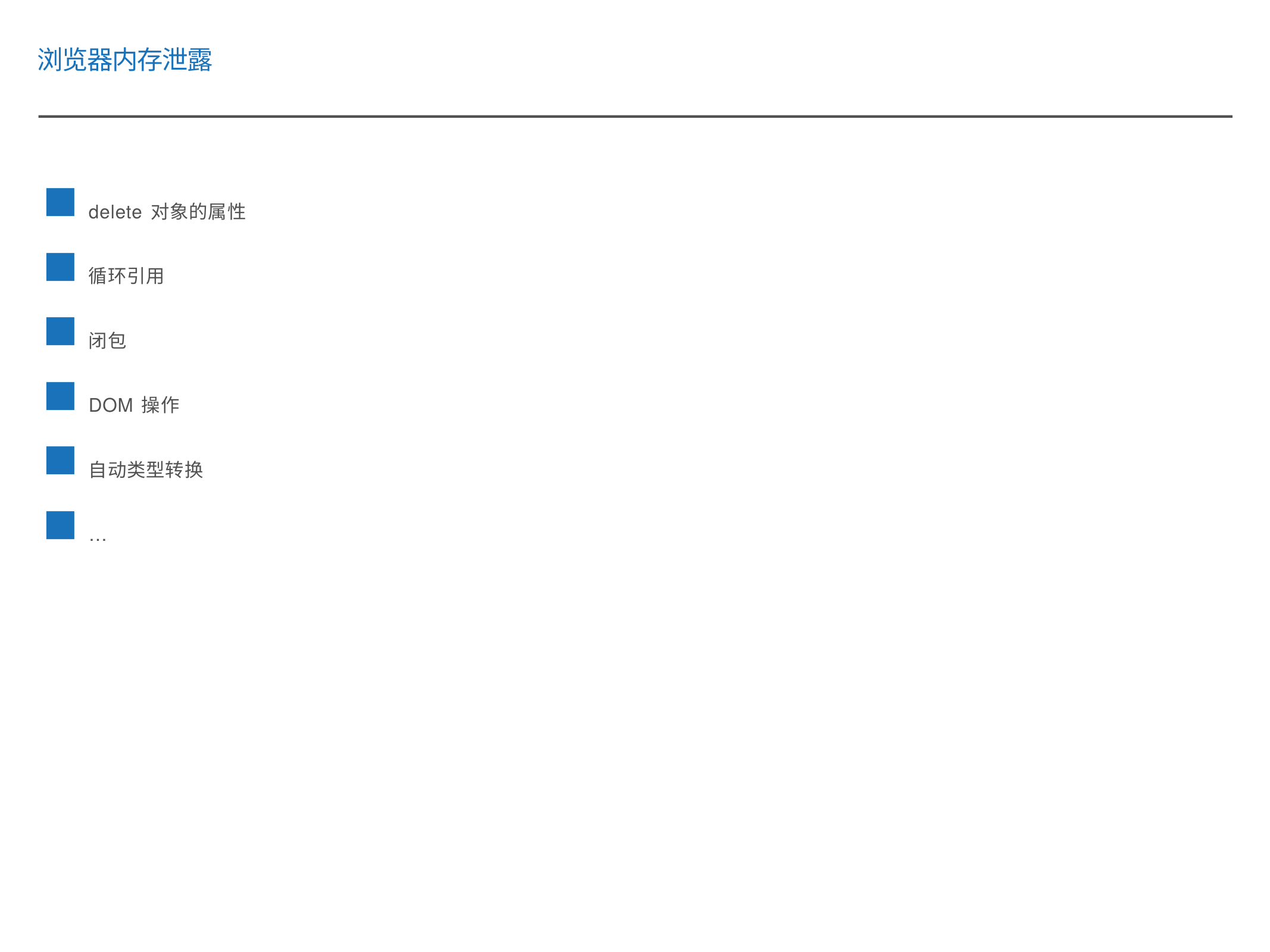

浏览器内存泄露
delete对象的属性
循环引用
闭包
DOM操作
自动类型转换
…